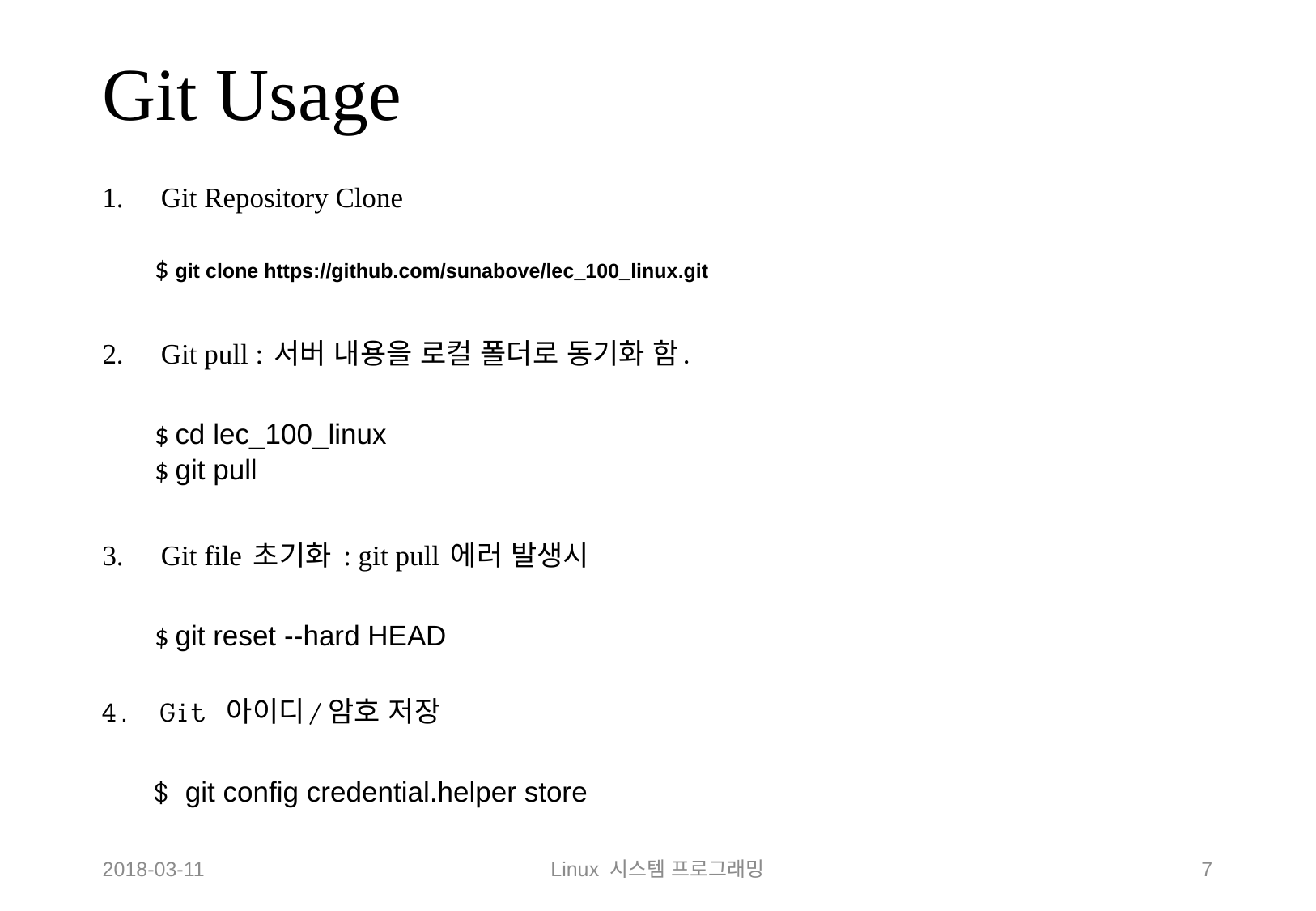

# Git Usage
Git Repository Clone

$ git clone https://github.com/sunabove/lec_100_linux.git

Git pull : 서버 내용을 로컬 폴더로 동기화 함.

$ cd lec_100_linux
$ git pull

Git file 초기화 : git pull 에러 발생시

$ git reset --hard HEAD

Git 아이디/암호 저장

$ git config credential.helper store

2018-03-11
Linux 시스템 프로그래밍
7